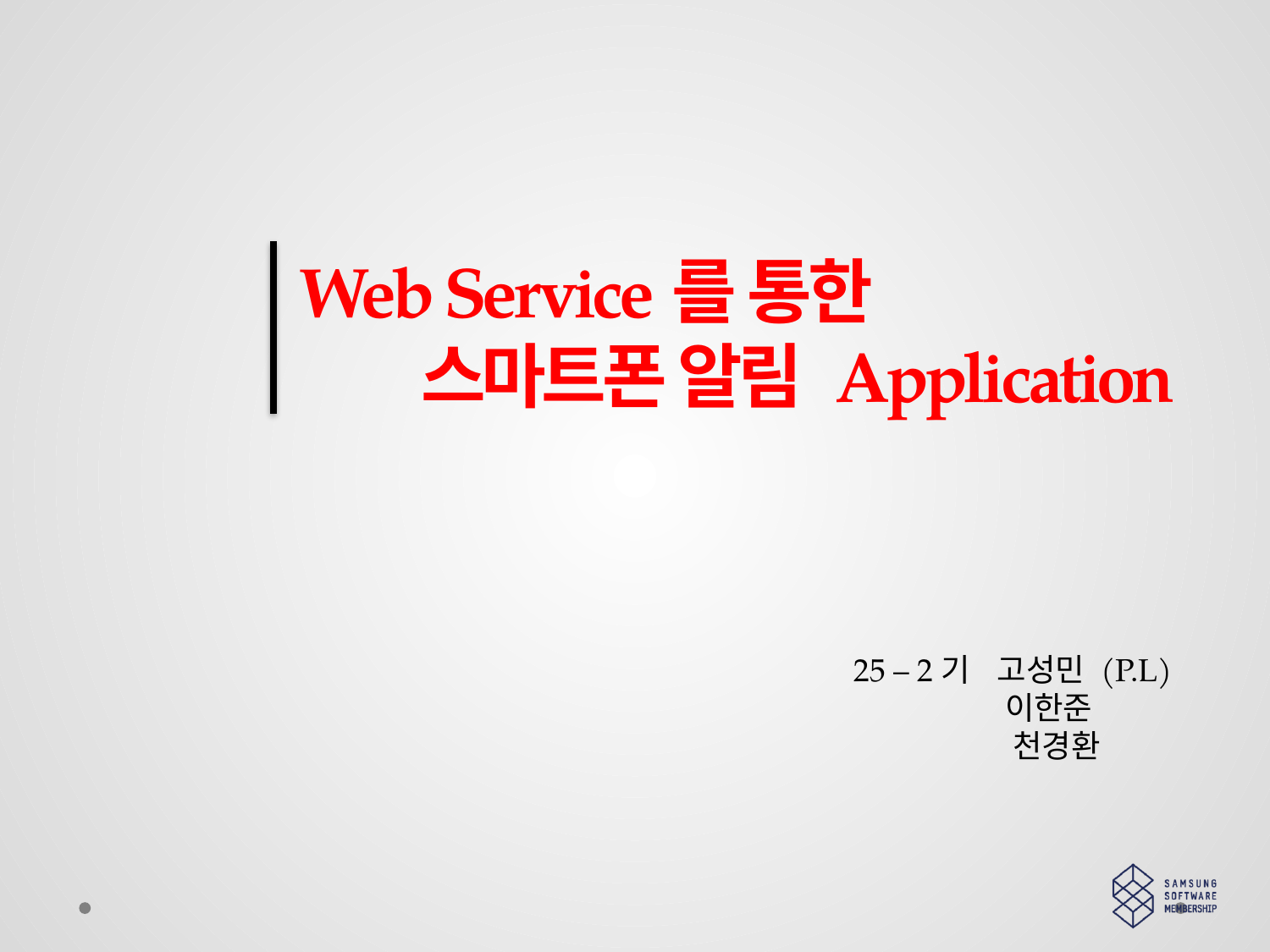

# Web Service를 통한 스마트폰 알림 Application
25 – 2기   고성민 (P.L)
         이한준
                 천경환